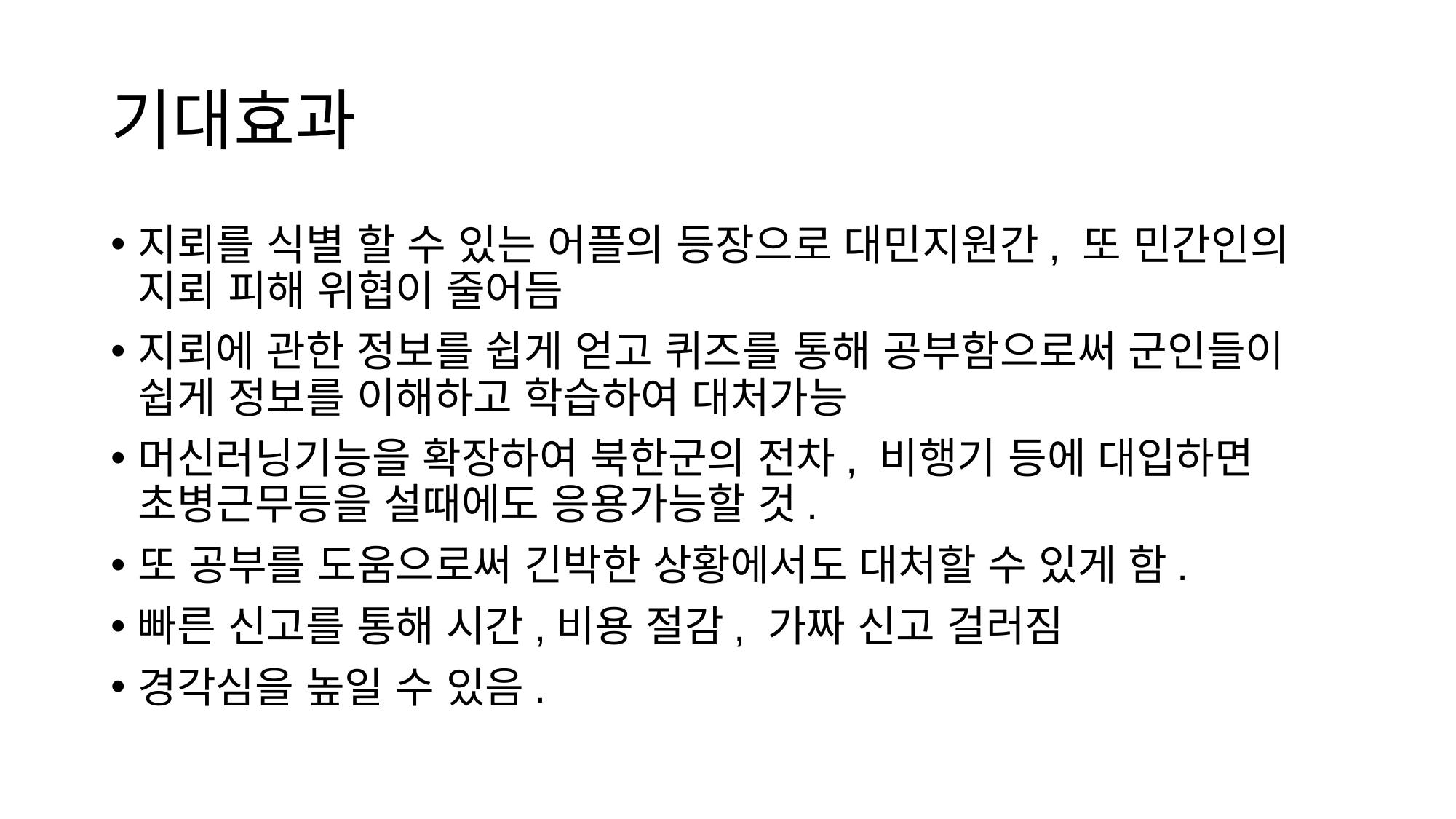

# 기대효과
지뢰를 식별 할 수 있는 어플의 등장으로 대민지원간, 또 민간인의 지뢰 피해 위협이 줄어듬
지뢰에 관한 정보를 쉽게 얻고 퀴즈를 통해 공부함으로써 군인들이 쉽게 정보를 이해하고 학습하여 대처가능
머신러닝기능을 확장하여 북한군의 전차, 비행기 등에 대입하면 초병근무등을 설때에도 응용가능할 것.
또 공부를 도움으로써 긴박한 상황에서도 대처할 수 있게 함.
빠른 신고를 통해 시간,비용 절감, 가짜 신고 걸러짐
경각심을 높일 수 있음.